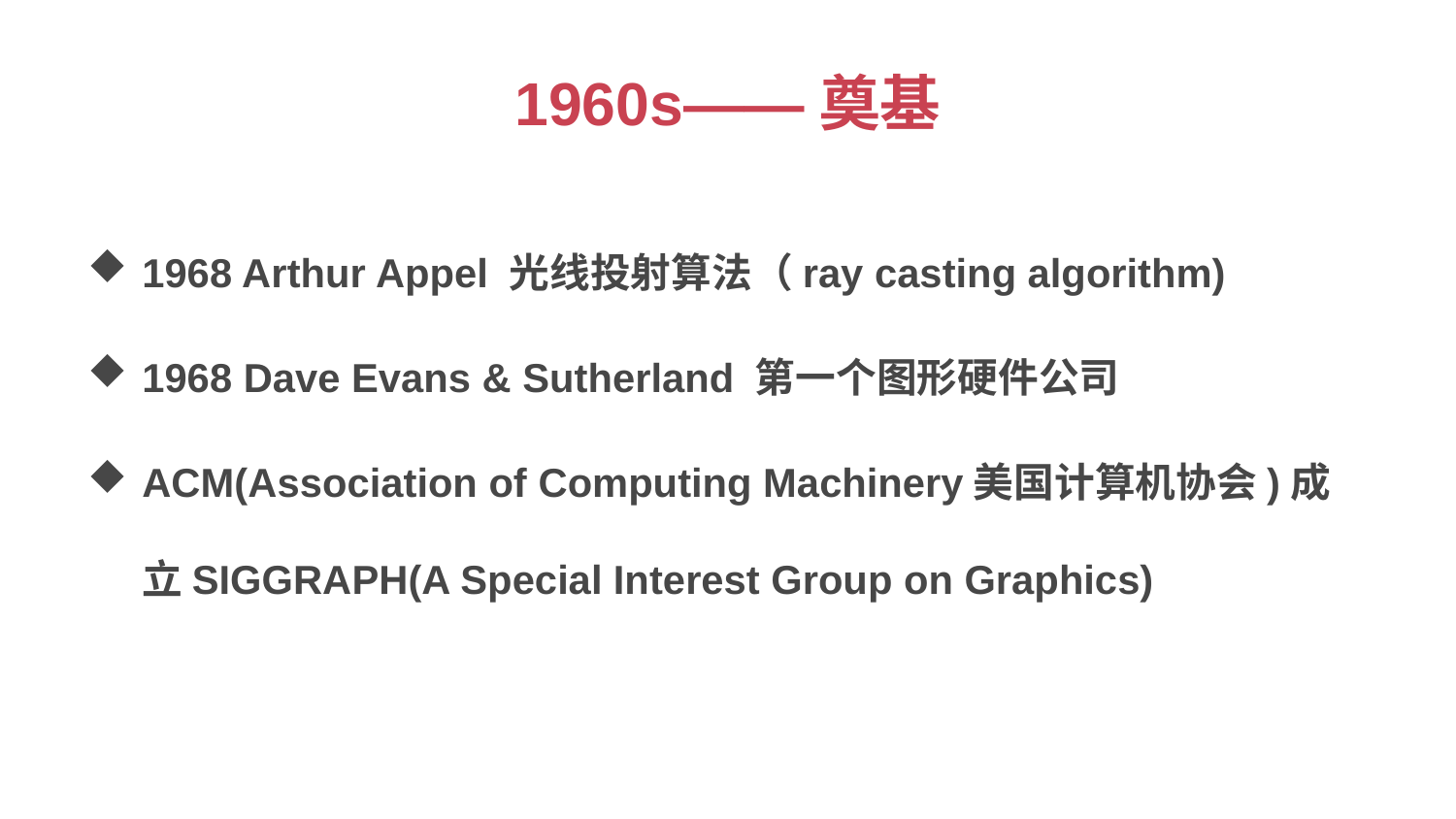

# 1960s——奠基
1968 Arthur Appel 光线投射算法（ray casting algorithm)
1968 Dave Evans & Sutherland 第一个图形硬件公司
ACM(Association of Computing Machinery美国计算机协会)成立SIGGRAPH(A Special Interest Group on Graphics)